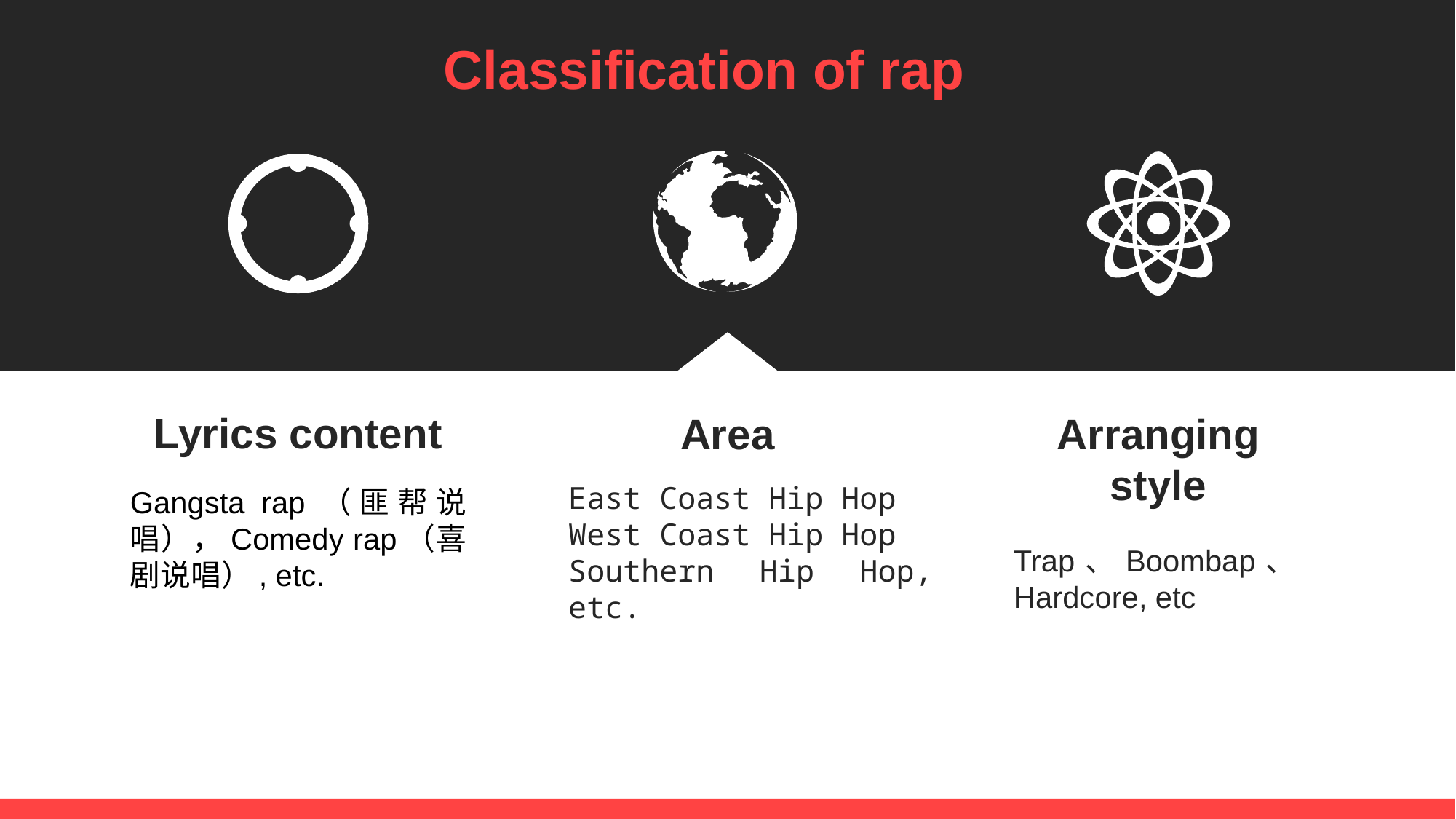

Classification of rap

Lyrics content
Area
Arranging style
East Coast Hip Hop
West Coast Hip Hop
Southern Hip Hop, etc.
Gangsta rap（匪帮说唱），Comedy rap（喜剧说唱）, etc.
Trap、Boombap、Hardcore, etc